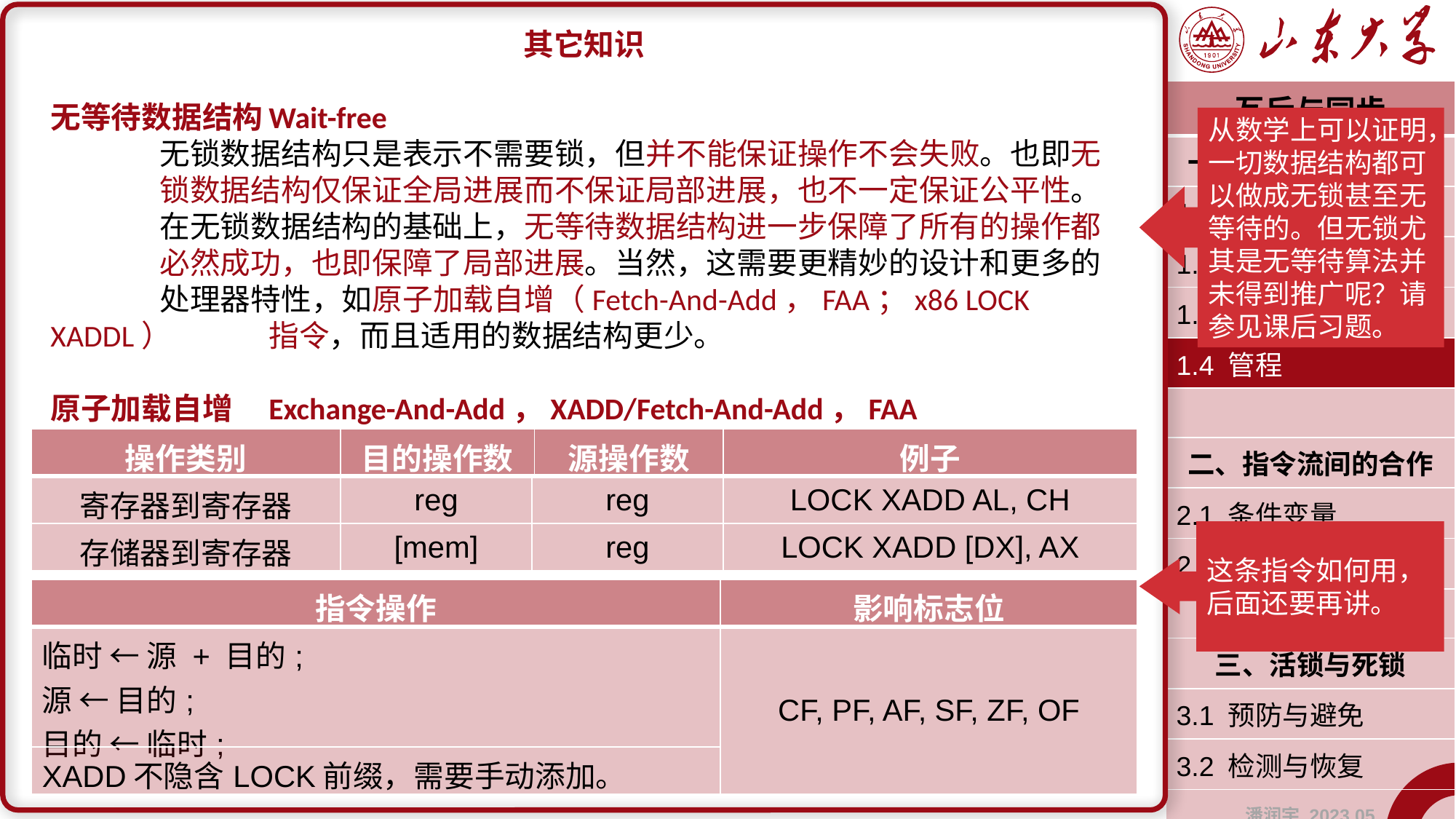

其它知识

无等待数据结构	Wait-free
	无锁数据结构只是表示不需要锁，但并不能保证操作不会失败。也即无	锁数据结构仅保证全局进展而不保证局部进展，也不一定保证公平性。
	在无锁数据结构的基础上，无等待数据结构进一步保障了所有的操作都	必然成功，也即保障了局部进展。当然，这需要更精妙的设计和更多的	处理器特性，如原子加载自增（Fetch-And-Add，FAA；x86 LOCK XADDL）	指令，而且适用的数据结构更少。

原子加载自增	Exchange-And-Add，XADD/Fetch-And-Add，FAA
| 互斥与同步 |
| --- |
| 一、指令流间的竞争 |
| 1.1 临界区 |
| 1.2 自旋锁 |
| 1.3 阻塞锁 |
| 1.4 管程 |
|  |
| 二、指令流间的合作 |
| 2.1 条件变量 |
| 2.2 信号量 |
|  |
| 三、活锁与死锁 |
| 3.1 预防与避免 |
| 3.2 检测与恢复 |
| 潘润宇 2023.05 |
从数学上可以证明，一切数据结构都可以做成无锁甚至无等待的。但无锁尤其是无等待算法并未得到推广呢？请参见课后习题。
| 操作类别 | 目的操作数 |  | 源操作数 | 例子 |
| --- | --- | --- | --- | --- |
| 寄存器到寄存器 | reg | reg |  | LOCK XADD AL, CH |
| 存储器到寄存器 | [mem] | reg |  | LOCK XADD [DX], AX |
这条指令如何用，后面还要再讲。
| 指令操作 | 影响标志位 |
| --- | --- |
| 临时 ← 源 + 目的; 源 ← 目的; 目的 ← 临时; | CF, PF, AF, SF, ZF, OF |
| XADD不隐含LOCK前缀，需要手动添加。 |  |